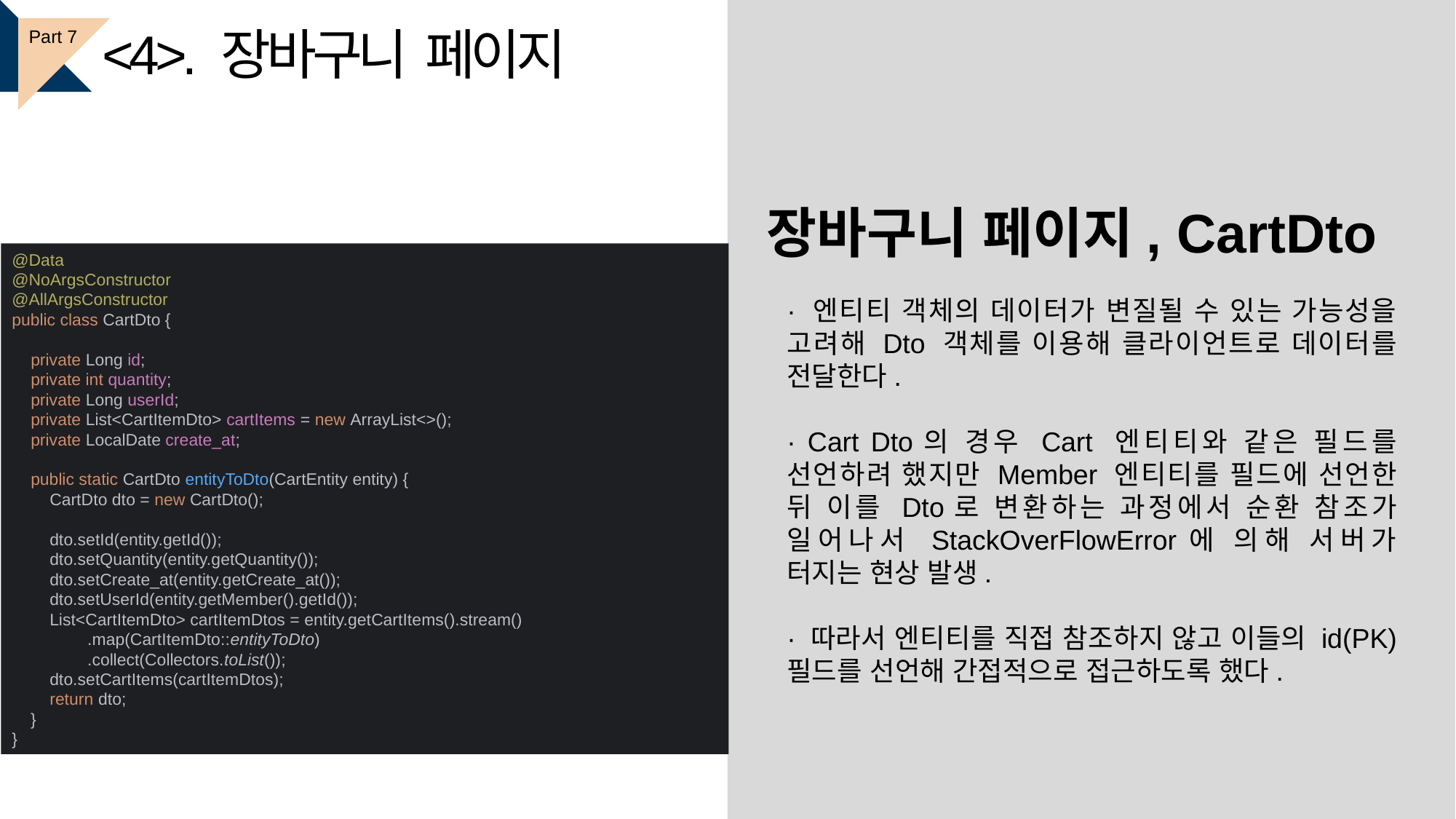

<4>. 장바구니  페이지

Part 7
장바구니 페이지, CartDto
@Data
@NoArgsConstructor
@AllArgsConstructor
public class CartDto {
    private Long id;
    private int quantity;
    private Long userId;
    private List<CartItemDto> cartItems = new ArrayList<>();
    private LocalDate create_at;
    public static CartDto entityToDto(CartEntity entity) {
        CartDto dto = new CartDto();
        dto.setId(entity.getId());
        dto.setQuantity(entity.getQuantity());
        dto.setCreate_at(entity.getCreate_at());
        dto.setUserId(entity.getMember().getId());
        List<CartItemDto> cartItemDtos = entity.getCartItems().stream()
                .map(CartItemDto::entityToDto)
                .collect(Collectors.toList());
        dto.setCartItems(cartItemDtos);
        return dto;
    }
}
· 엔티티 객체의 데이터가 변질될 수 있는 가능성을 고려해 Dto 객체를 이용해 클라이언트로 데이터를 전달한다.

· Cart Dto의 경우 Cart 엔티티와 같은 필드를 선언하려 했지만 Member 엔티티를 필드에 선언한 뒤 이를 Dto로 변환하는 과정에서 순환 참조가 일어나서 StackOverFlowError에 의해 서버가 터지는 현상 발생.

· 따라서 엔티티를 직접 참조하지 않고 이들의 id(PK) 필드를 선언해 간접적으로 접근하도록 했다.